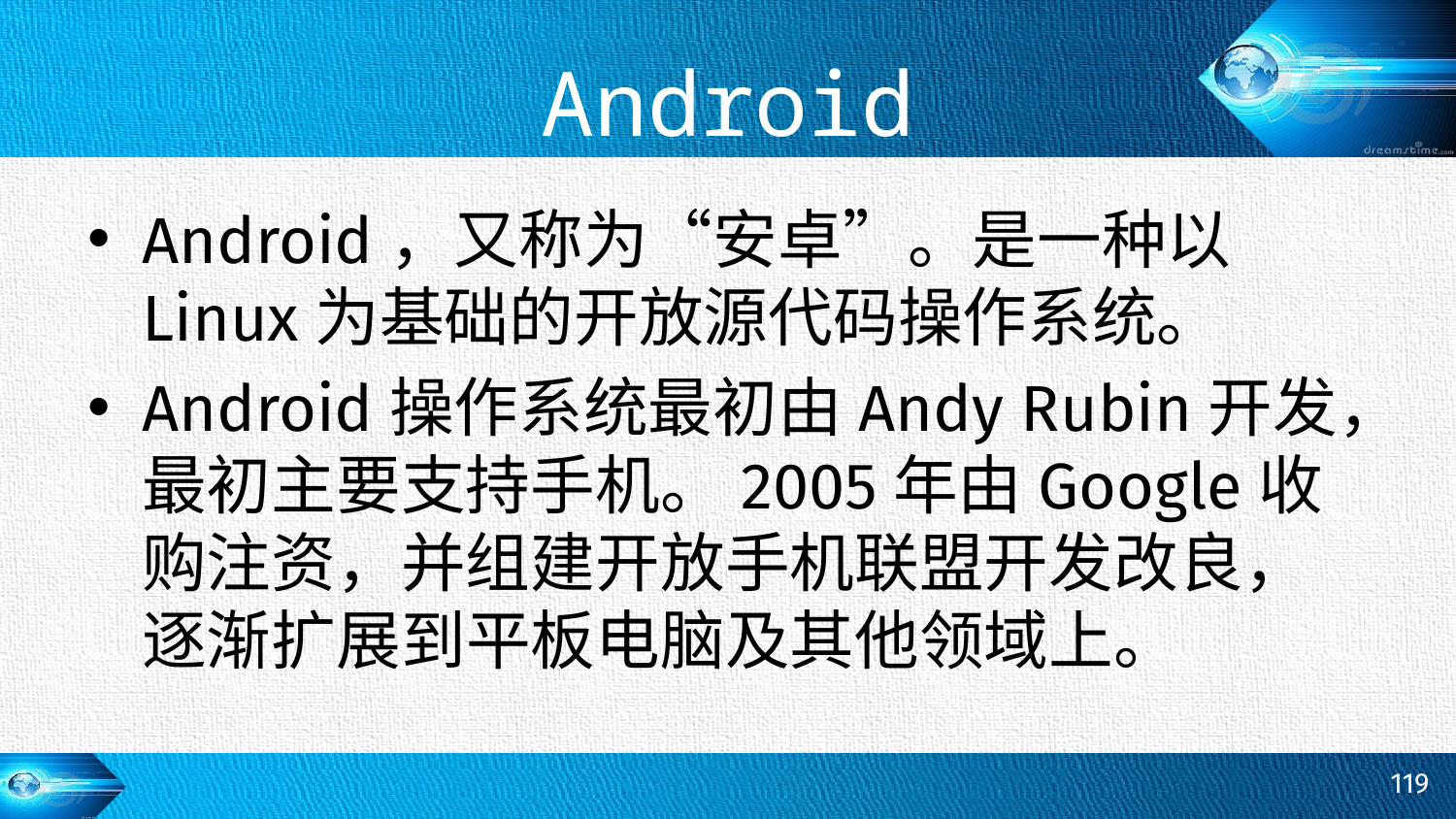

# Android
Android，又称为“安卓”。是一种以Linux为基础的开放源代码操作系统。
Android操作系统最初由Andy Rubin开发，最初主要支持手机。2005年由Google收购注资，并组建开放手机联盟开发改良，逐渐扩展到平板电脑及其他领域上。
119